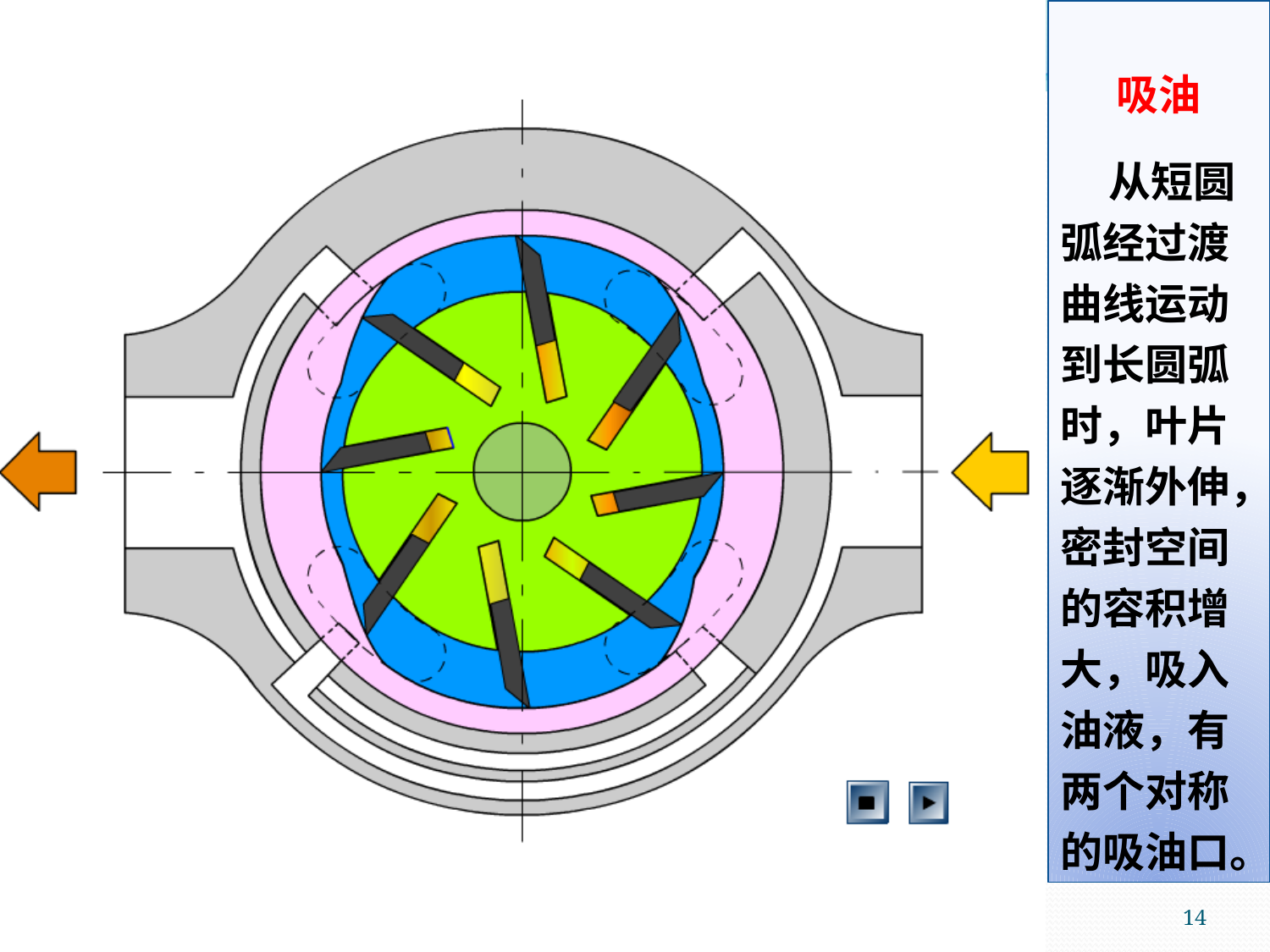

吸油
    从短圆弧经过渡曲线运动到长圆弧时，叶片逐渐外伸，密封空间的容积增大，吸入油液，有两个对称的吸油口。
14